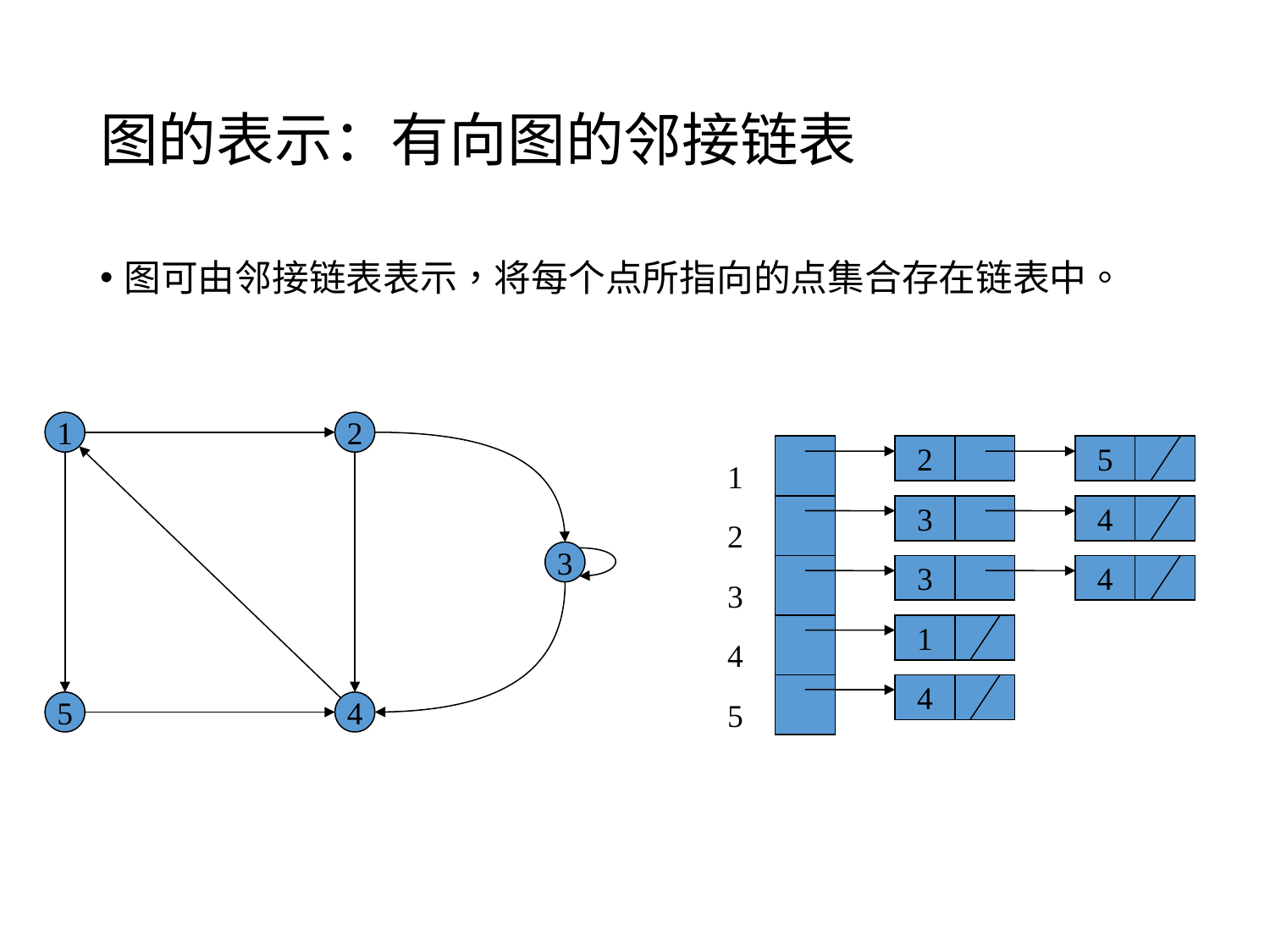

# 图的表示：有向图的邻接链表
图可由邻接链表表示，将每个点所指向的点集合存在链表中。

1
2

2

5

1

3

4

2

3

4

3

1

4

4

5

3
5
4